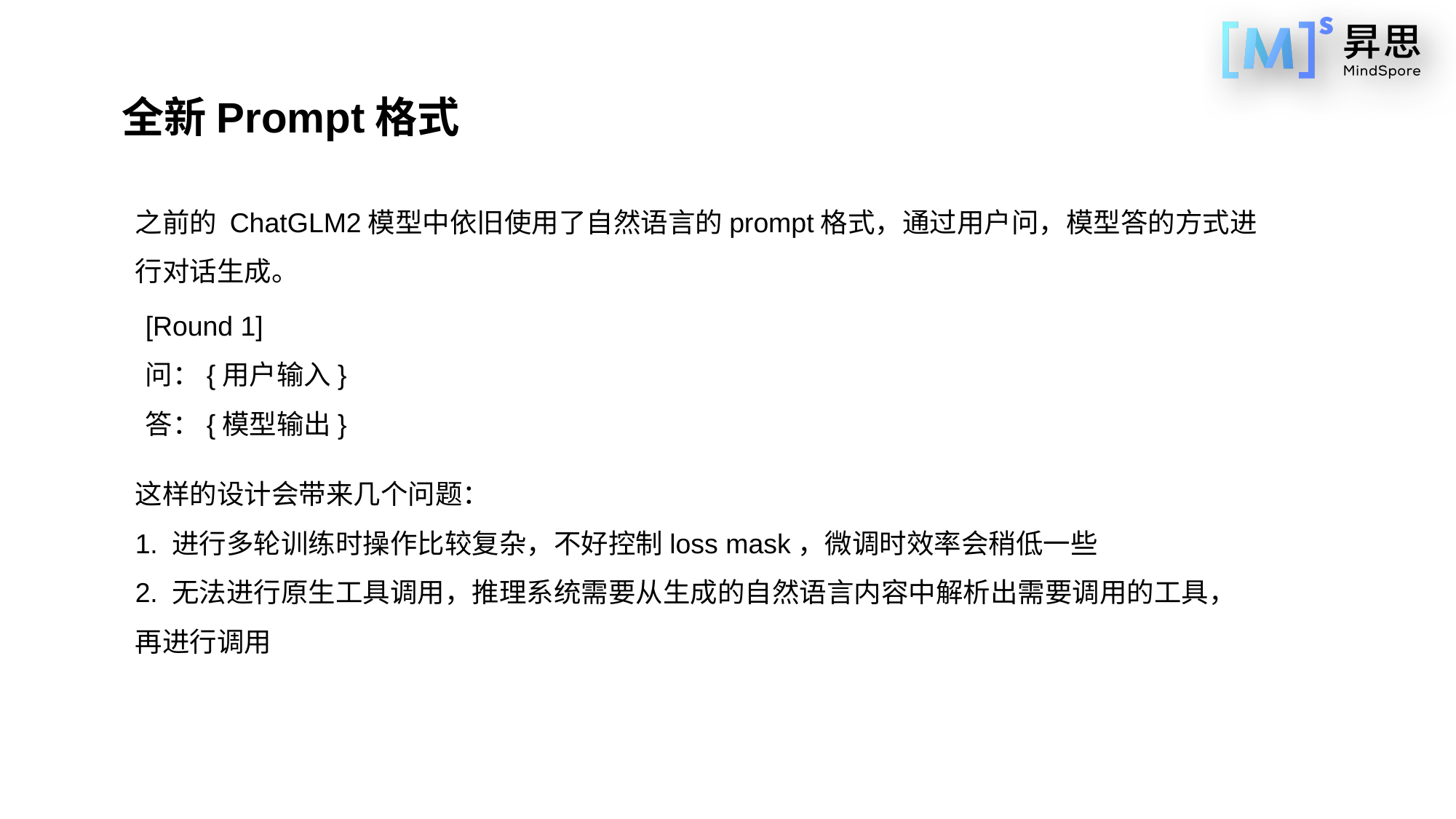

全新Prompt格式
之前的 ChatGLM2模型中依旧使用了自然语言的prompt格式，通过用户问，模型答的方式进行对话生成。
[Round 1]
问：{用户输入}
答：{模型输出}
这样的设计会带来几个问题：
1. 进行多轮训练时操作比较复杂，不好控制loss mask，微调时效率会稍低一些
2. 无法进行原生工具调用，推理系统需要从生成的自然语言内容中解析出需要调用的工具，再进行调用